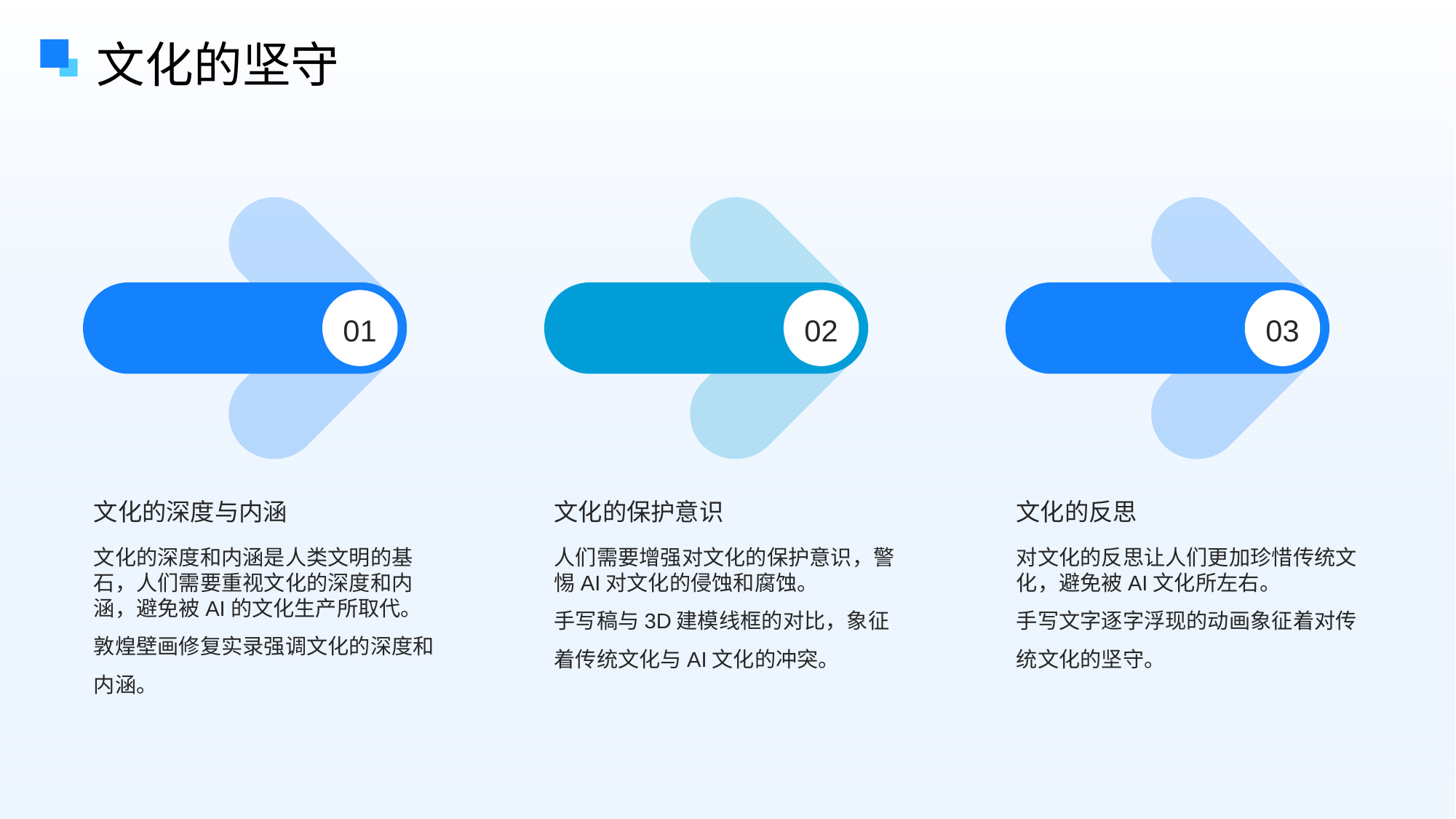

文化的坚守

01
02
03
文化的深度与内涵
文化的保护意识
文化的反思
文化的深度和内涵是人类文明的基石，人们需要重视文化的深度和内涵，避免被AI的文化生产所取代。
敦煌壁画修复实录强调文化的深度和内涵。
人们需要增强对文化的保护意识，警惕AI对文化的侵蚀和腐蚀。
手写稿与3D建模线框的对比，象征着传统文化与AI文化的冲突。
对文化的反思让人们更加珍惜传统文化，避免被AI文化所左右。
手写文字逐字浮现的动画象征着对传统文化的坚守。